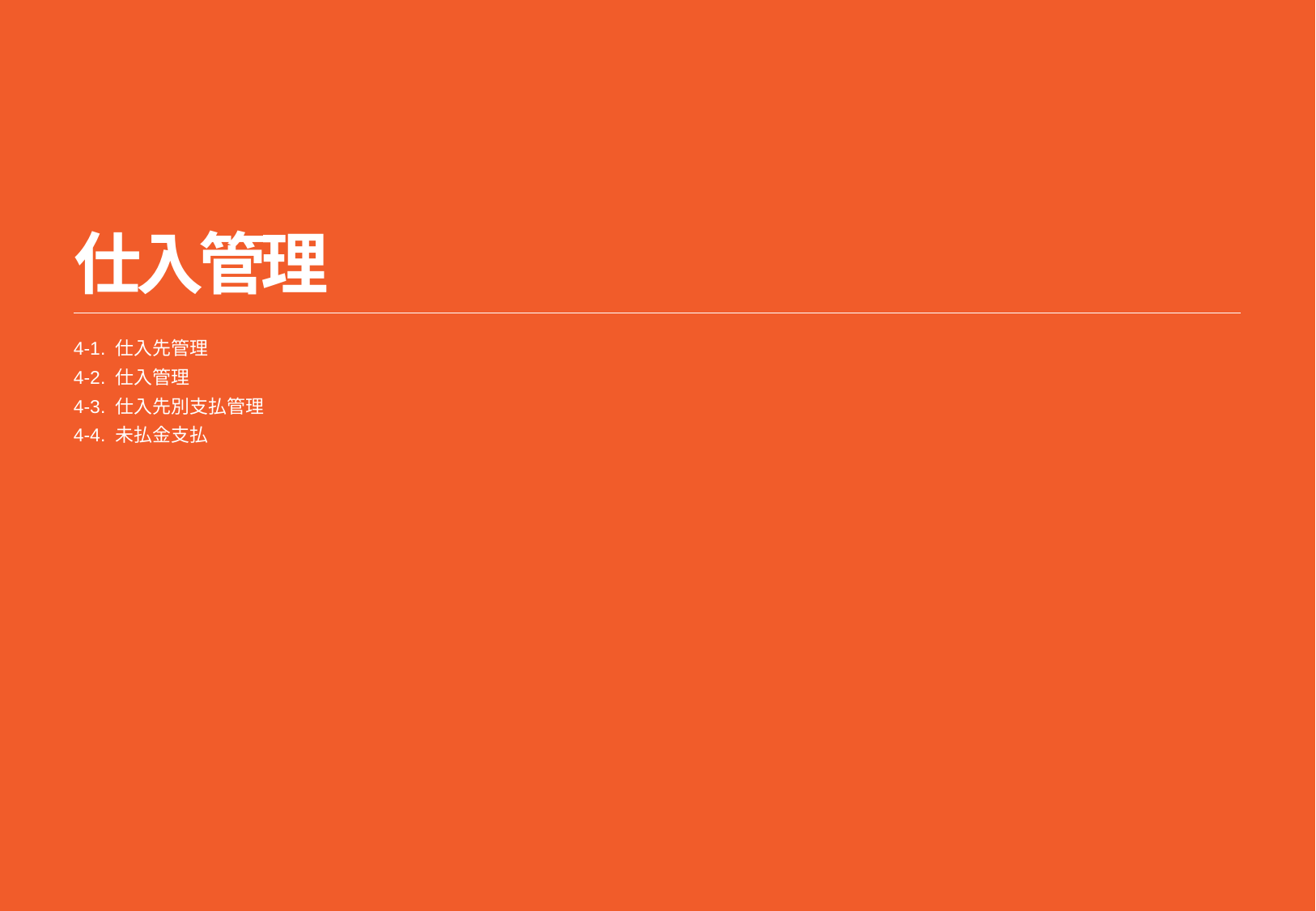

5/5
# 仕入管理
4-1. 仕入先管理
4-2. 仕入管理
4-3. 仕入先別支払管理
4-4. 未払金支払